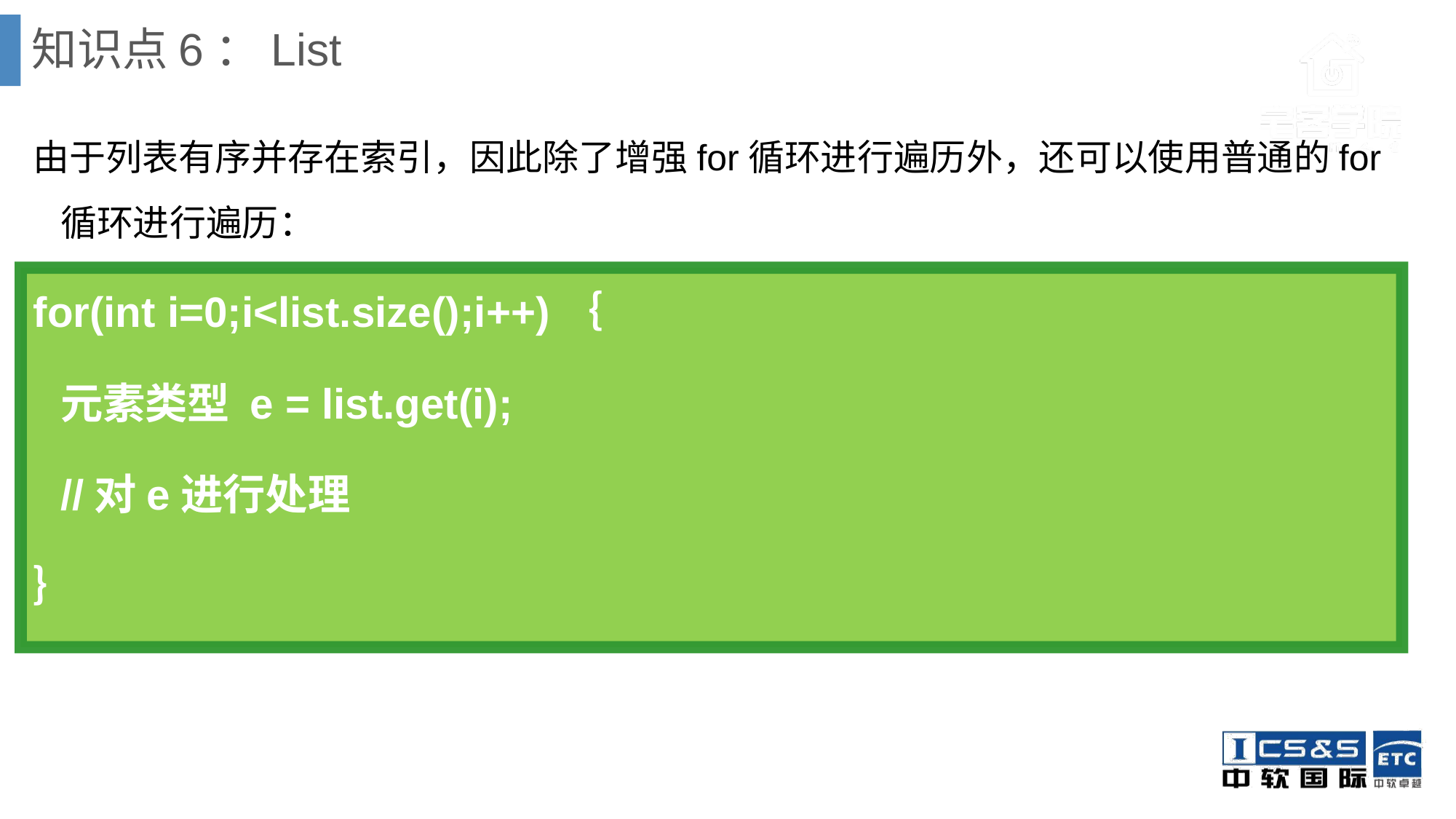

# 知识点6：List
由于列表有序并存在索引，因此除了增强for循环进行遍历外，还可以使用普通的for循环进行遍历：
for(int i=0;i<list.size();i++)｛
	元素类型 e = list.get(i);
	//对e进行处理
｝